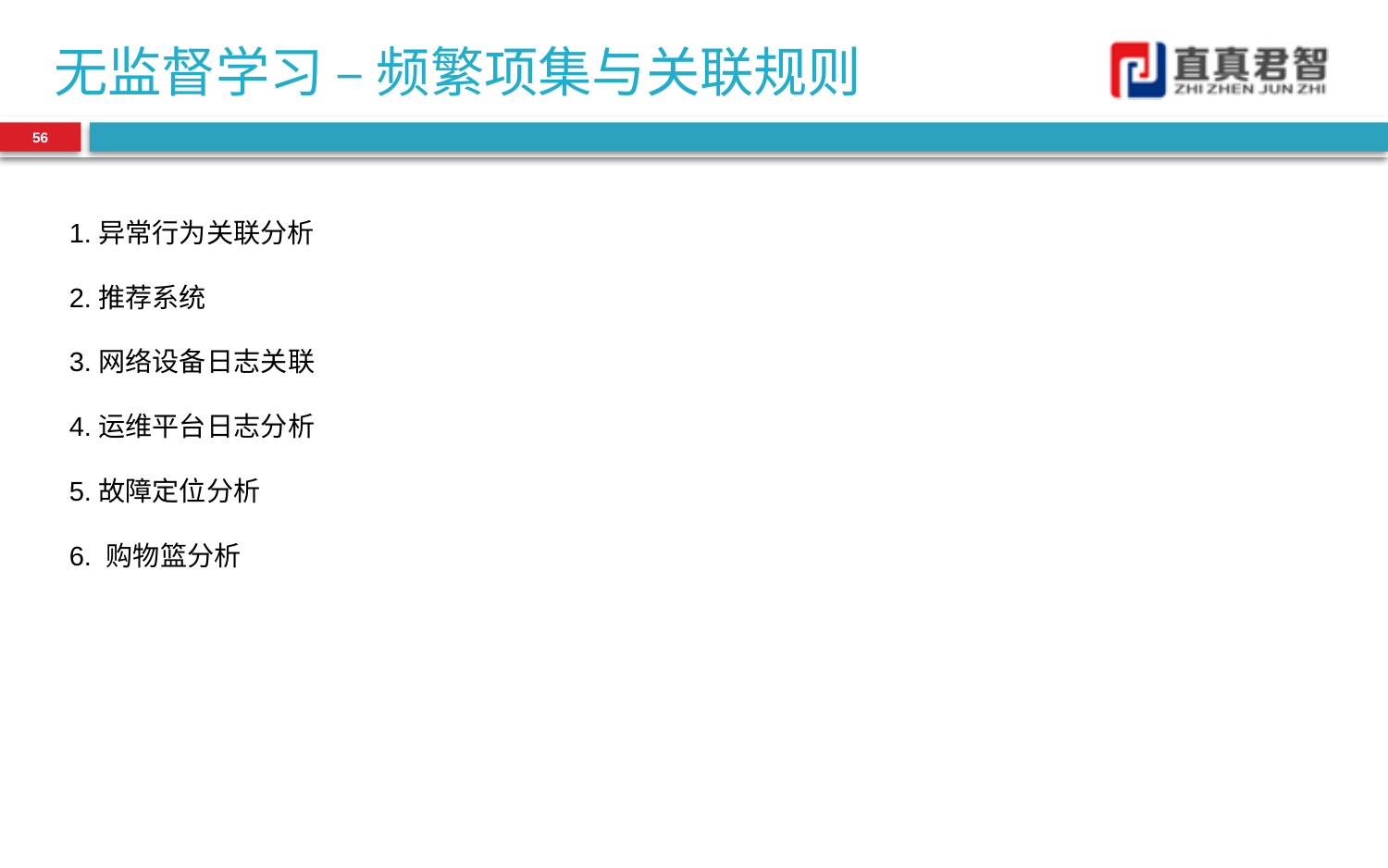

# 无监督学习 – 频繁项集与关联规则
56

1.异常行为关联分析

2.推荐系统

3.网络设备日志关联

4.运维平台日志分析

5.故障定位分析

6. 购物篮分析